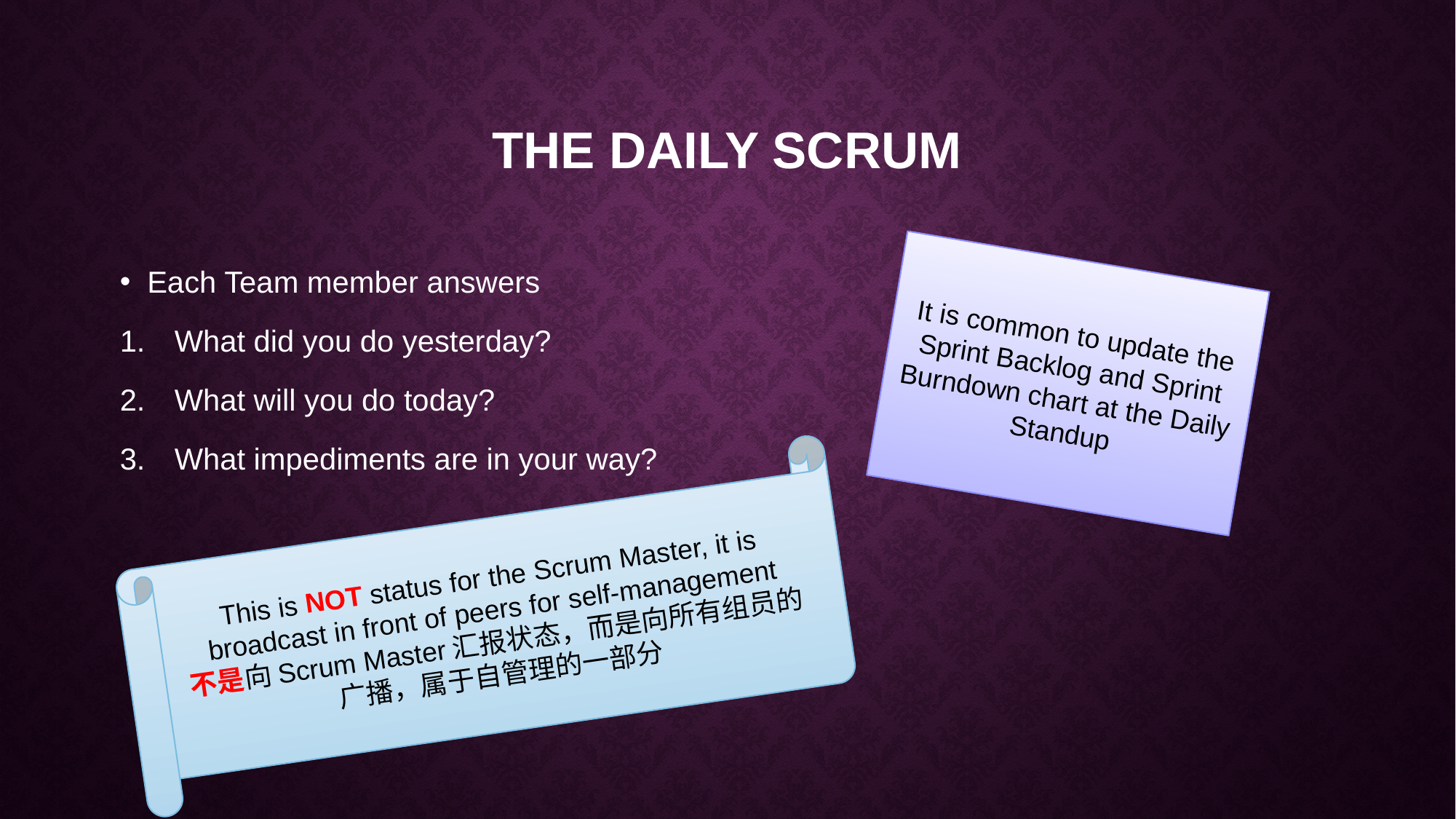

# The daily scrum
Each Team member answers
What did you do yesterday?
What will you do today?
What impediments are in your way?
It is common to update the Sprint Backlog and Sprint Burndown chart at the Daily Standup
This is NOT status for the Scrum Master, it is broadcast in front of peers for self-management
不是向Scrum Master汇报状态，而是向所有组员的广播，属于自管理的一部分